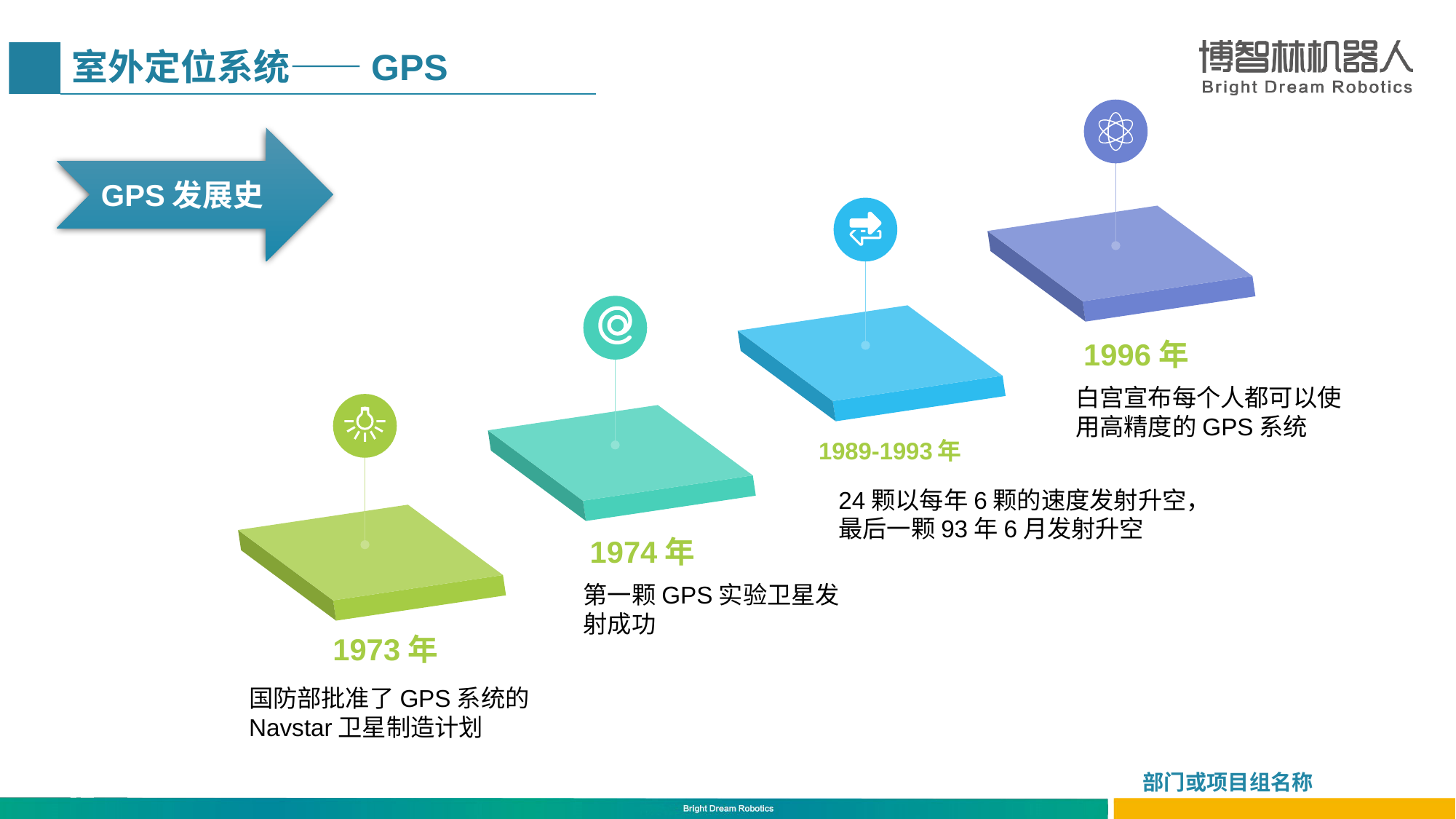

# 室外定位系统——GPS

GPS发展史

1996年
白宫宣布每个人都可以使用高精度的GPS系统

1989-1993年
24颗以每年6颗的速度发射升空，最后一颗93年6月发射升空

1974年
第一颗GPS实验卫星发射成功
1973年
国防部批准了GPS系统的Navstar卫星制造计划